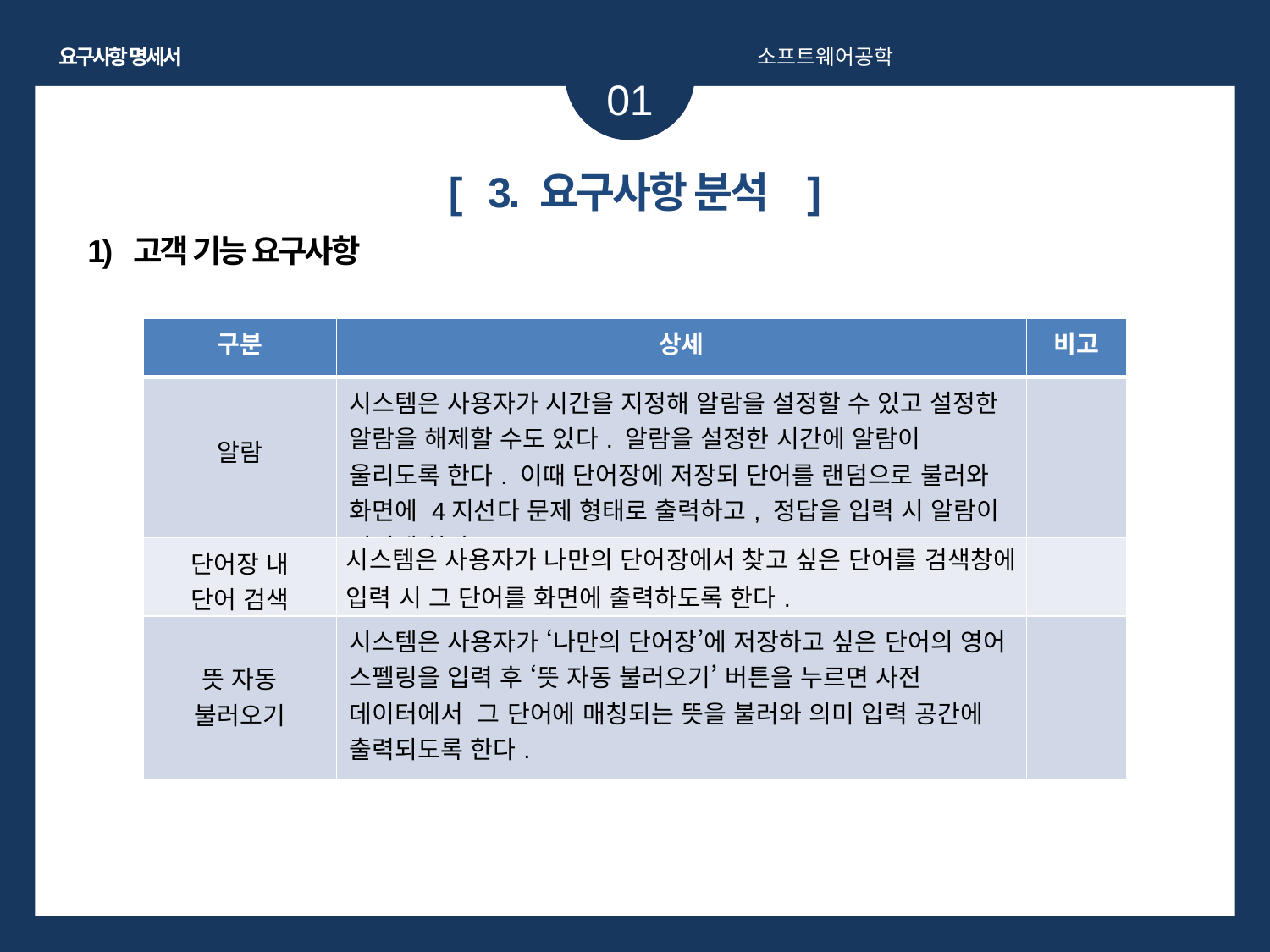

요구사항 명세서
소프트웨어공학
01

[   3. 요구사항 분석   ]
1)  고객 기능 요구사항
| 구분 | 상세 | 비고 |
| --- | --- | --- |
| 알람 | 시스템은 사용자가 시간을 지정해 알람을 설정할 수 있고 설정한 알람을 해제할 수도 있다. 알람을 설정한 시간에 알람이 울리도록 한다. 이때 단어장에 저장되 단어를 랜덤으로 불러와 화면에 4지선다 문제 형태로 출력하고, 정답을 입력 시 알람이 꺼지게 한다. |  |
| 단어장 내 단어 검색 | 시스템은 사용자가 나만의 단어장에서 찾고 싶은 단어를 검색창에 입력 시 그 단어를 화면에 출력하도록 한다. |  |
| 뜻 자동 불러오기 | 시스템은 사용자가 ‘나만의 단어장’에 저장하고 싶은 단어의 영어 스펠링을 입력 후 ‘뜻 자동 불러오기’ 버튼을 누르면 사전 데이터에서 그 단어에 매칭되는 뜻을 불러와 의미 입력 공간에 출력되도록 한다. |  |